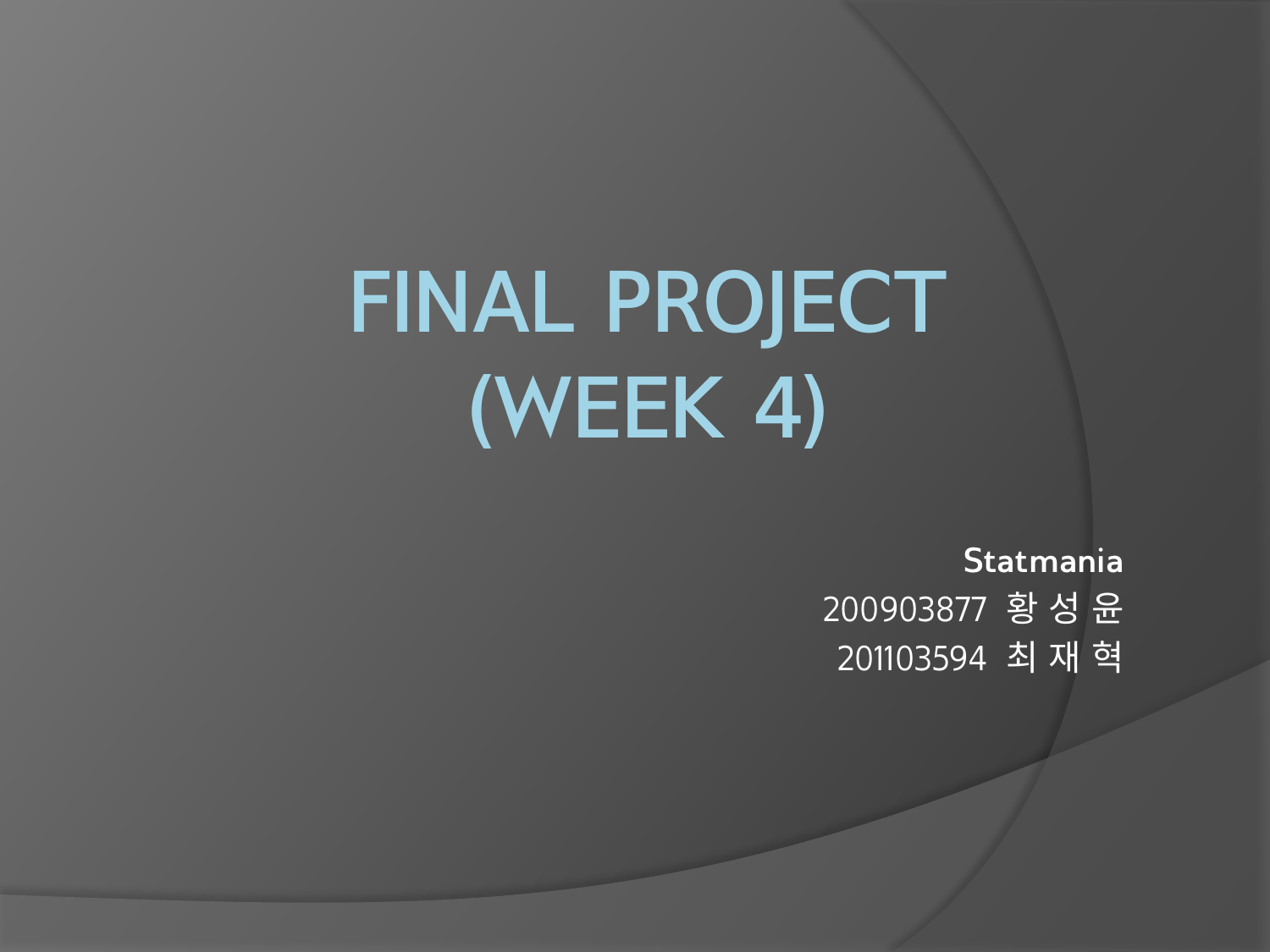

# Final project (Week 4)
Statmania
200903877 황 성 윤
201103594 최 재 혁